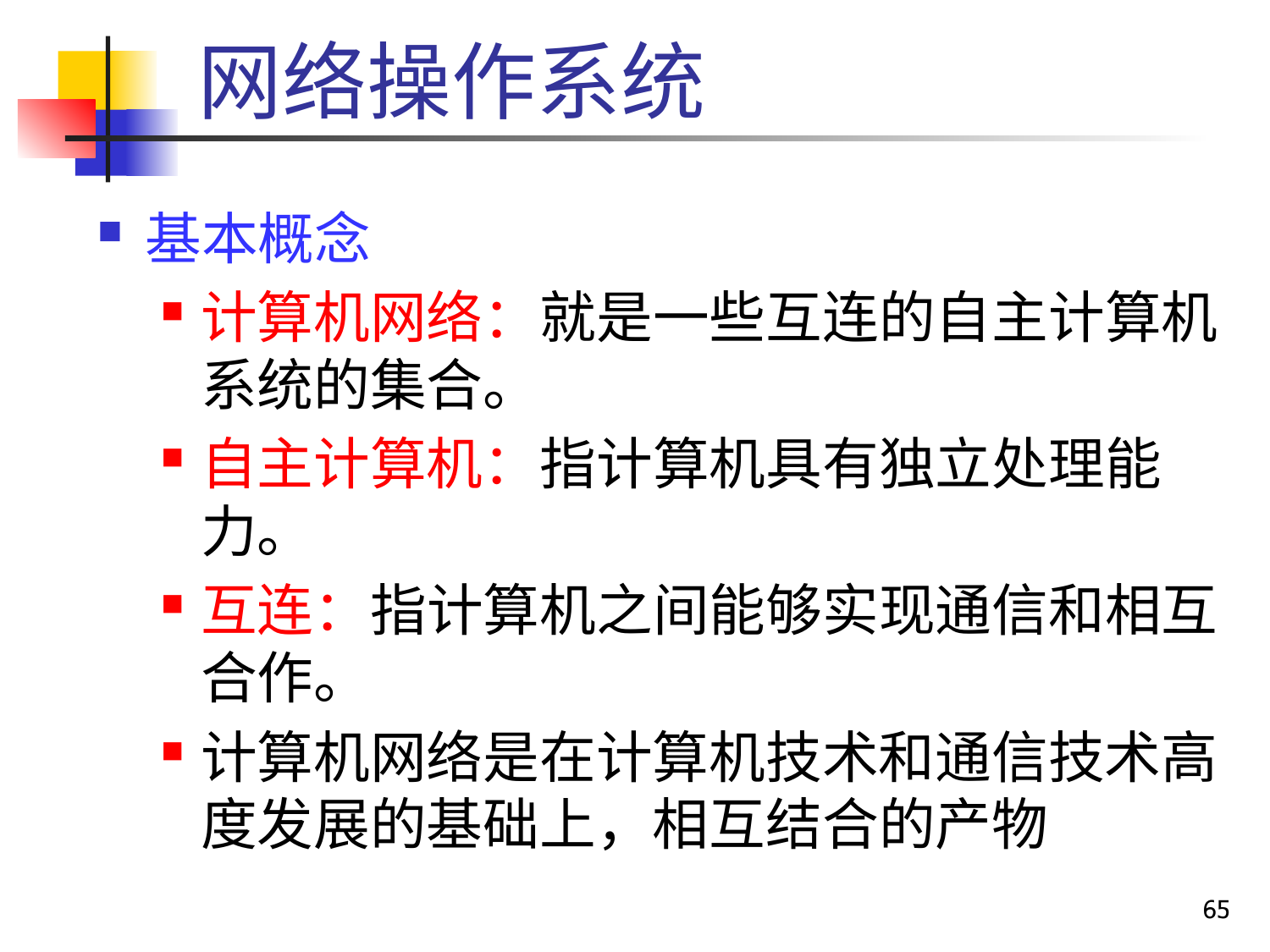

# 网络操作系统
基本概念
计算机网络：就是一些互连的自主计算机系统的集合。
自主计算机：指计算机具有独立处理能力。
互连：指计算机之间能够实现通信和相互合作。
计算机网络是在计算机技术和通信技术高度发展的基础上，相互结合的产物
65